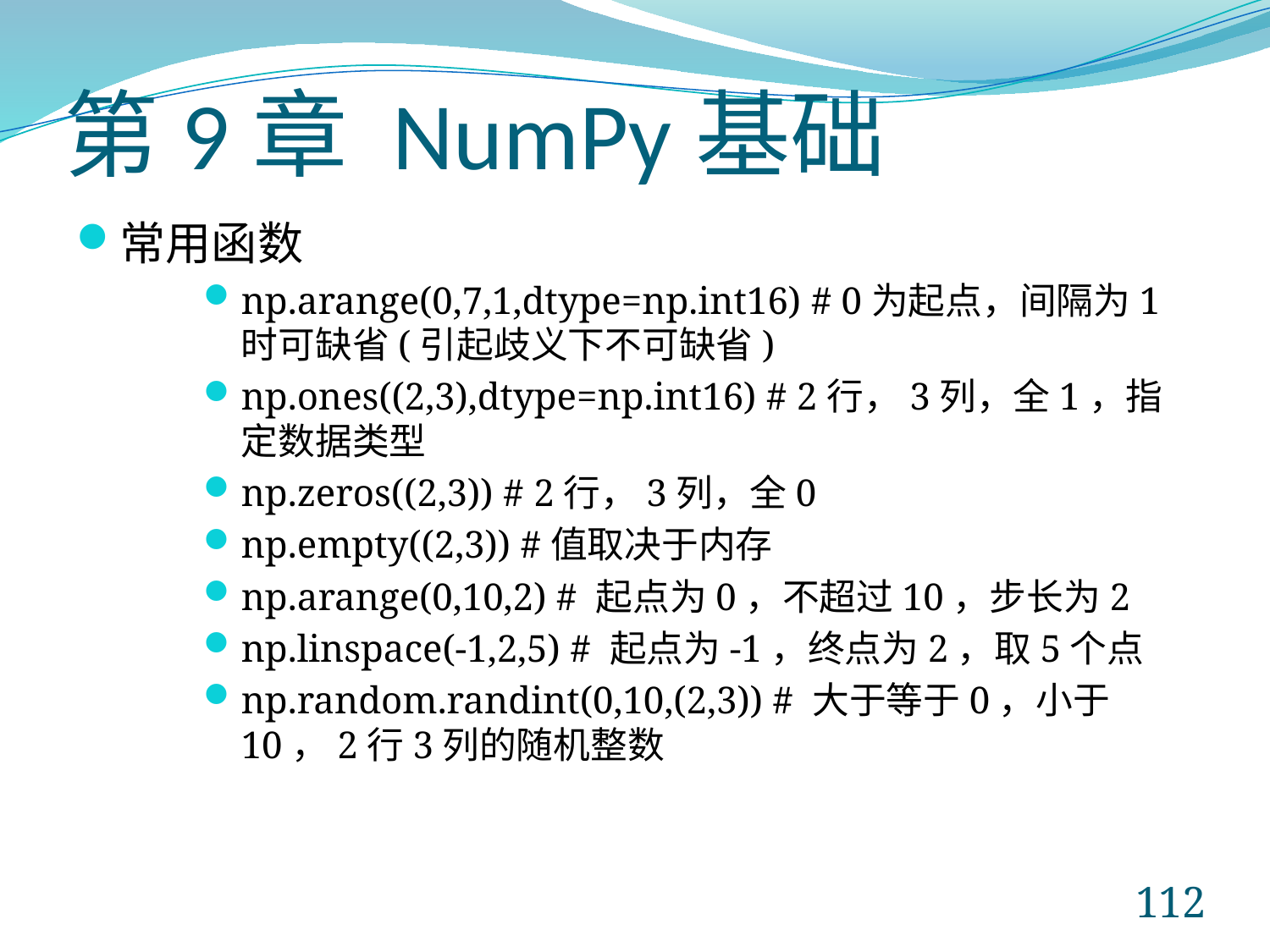

# 第9章 NumPy基础
常用函数
np.arange(0,7,1,dtype=np.int16) # 0为起点，间隔为1时可缺省(引起歧义下不可缺省)
np.ones((2,3),dtype=np.int16) # 2行，3列，全1，指定数据类型
np.zeros((2,3)) # 2行，3列，全0
np.empty((2,3)) #值取决于内存
np.arange(0,10,2) # 起点为0，不超过10，步长为2
np.linspace(-1,2,5) # 起点为-1，终点为2，取5个点
np.random.randint(0,10,(2,3)) # 大于等于0，小于10，2行3列的随机整数
112